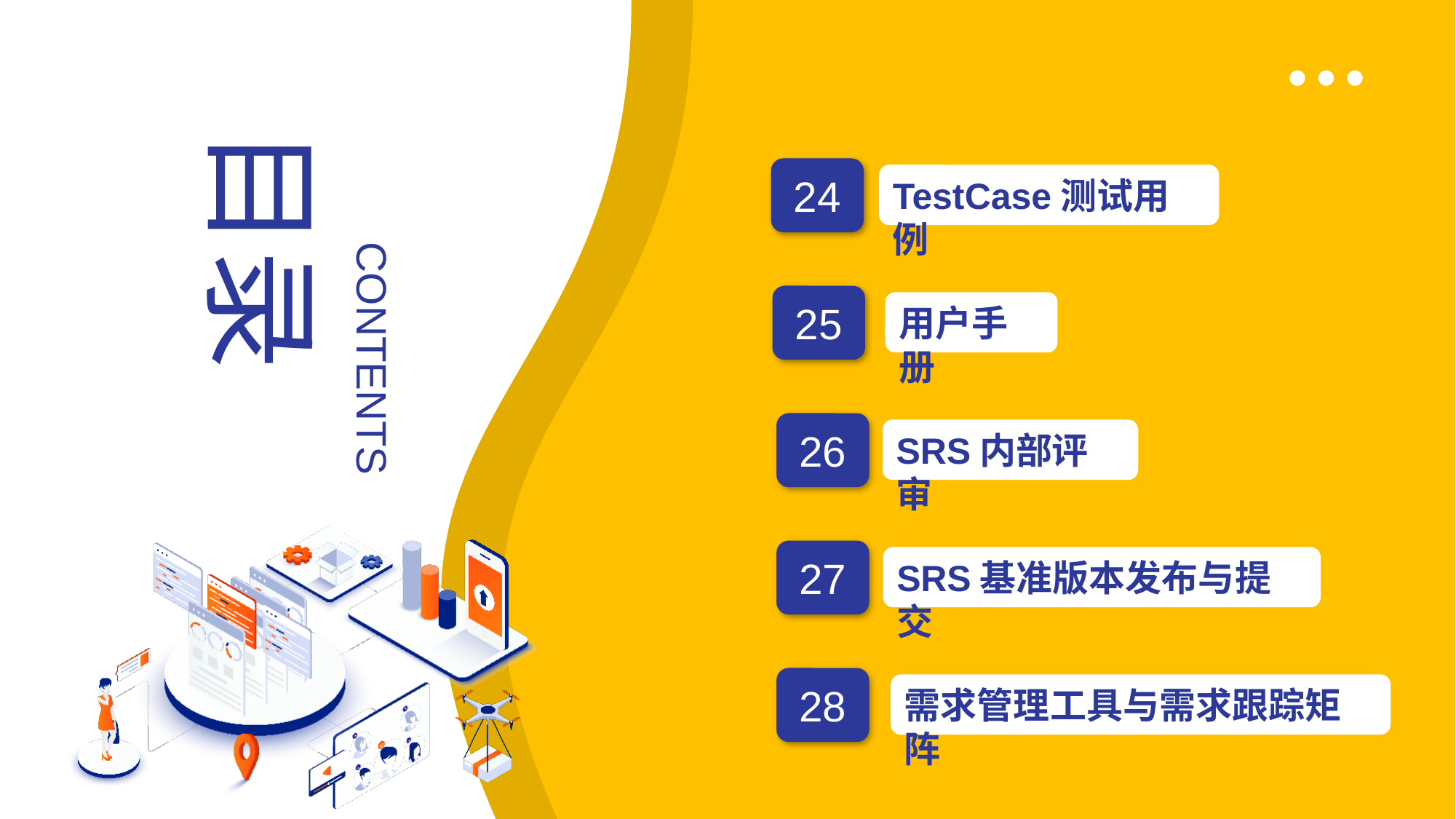

目录
CONTENTS
24
TestCase测试用例
25
用户手册
26
SRS内部评审
27
SRS基准版本发布与提交
28
需求管理工具与需求跟踪矩阵